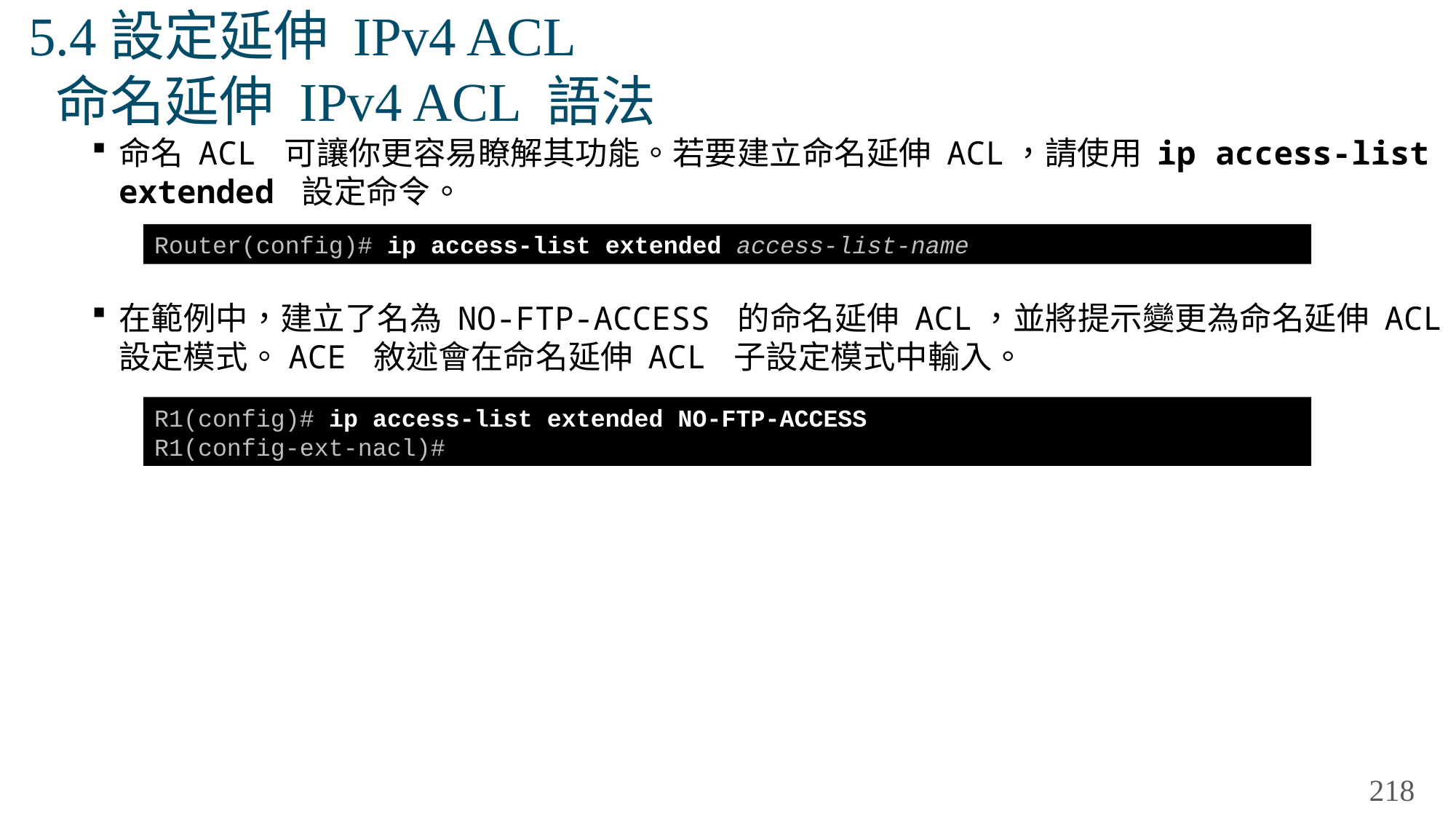

# 5.4設定延伸 IPv4 ACL 命名延伸 IPv4 ACL 語法
命名 ACL 可讓你更容易瞭解其功能。若要建立命名延伸 ACL，請使用 ip access-list extended 設定命令。

在範例中，建立了名為 NO-FTP-ACCESS 的命名延伸 ACL，並將提示變更為命名延伸 ACL 設定模式。ACE 敘述會在命名延伸 ACL 子設定模式中輸入。
Router(config)# ip access-list extended access-list-name
R1(config)# ip access-list extended NO-FTP-ACCESS
R1(config-ext-nacl)#
218